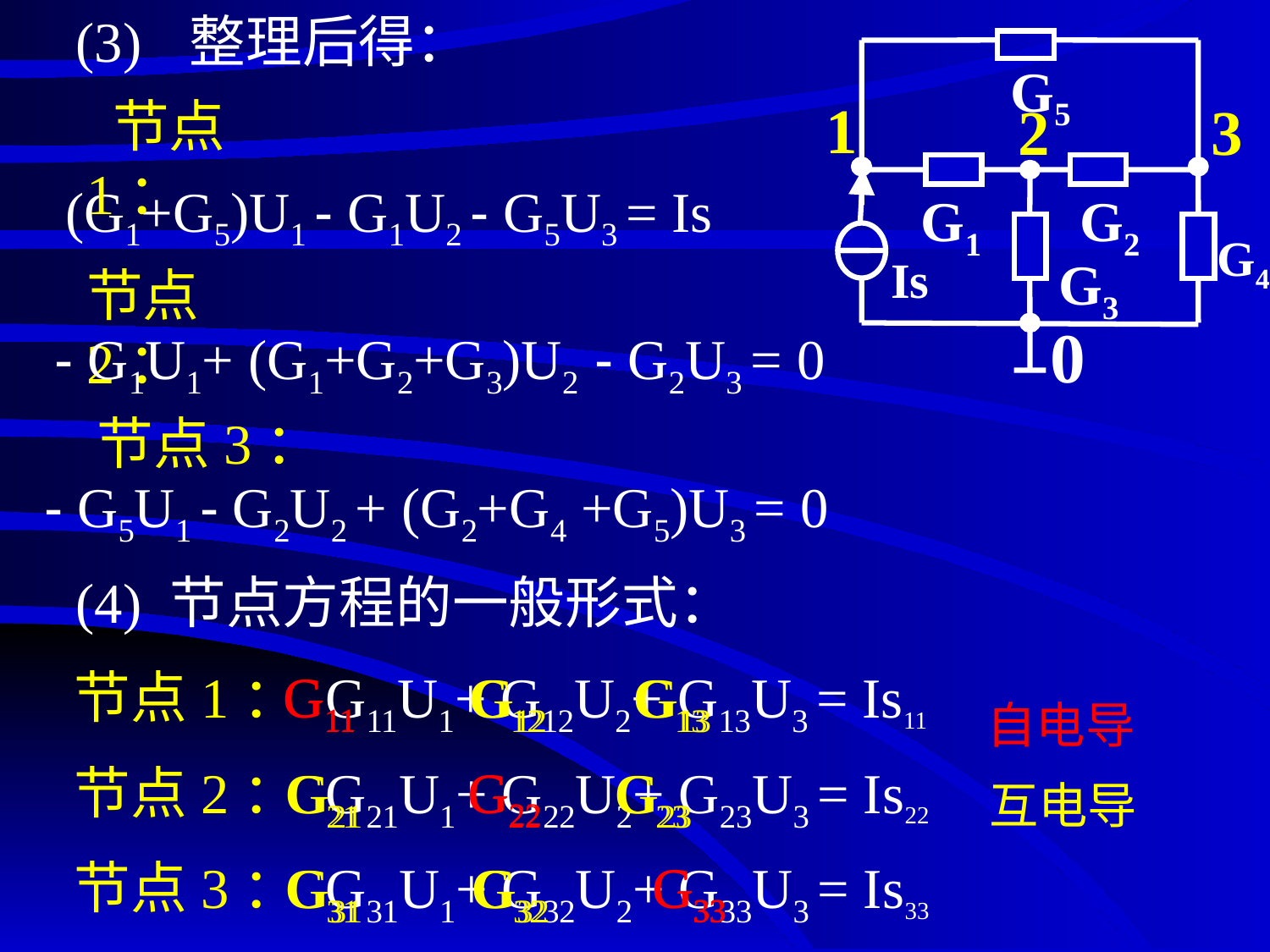

(3) 整理后得：

G5
1
2
3

G1
G2

G4

 Is
G3

0

 节点1：
(G1+G5)U1 - G1U2 - G5U3 = Is
节点2：
- G1U1+ (G1+G2+G3)U2  - G2U3 = 0
节点3：
- G5U1 - G2U2 + (G2+G4 +G5)U3 = 0
(4) 节点方程的一般形式：
G11
             G22
                          G33
节点1： G11U1+ G12U2+ G13U3 = Is11
G11
             G22
                          G33
             G12           G13
G21                               G23
G31        G32
             G12           G13
G21                               G23
G31        G32
自电导
节点2： G21U1+ G22U2+ G23U3 = Is22
互电导
节点3： G31U1+ G32U2+ G33U3 = Is33